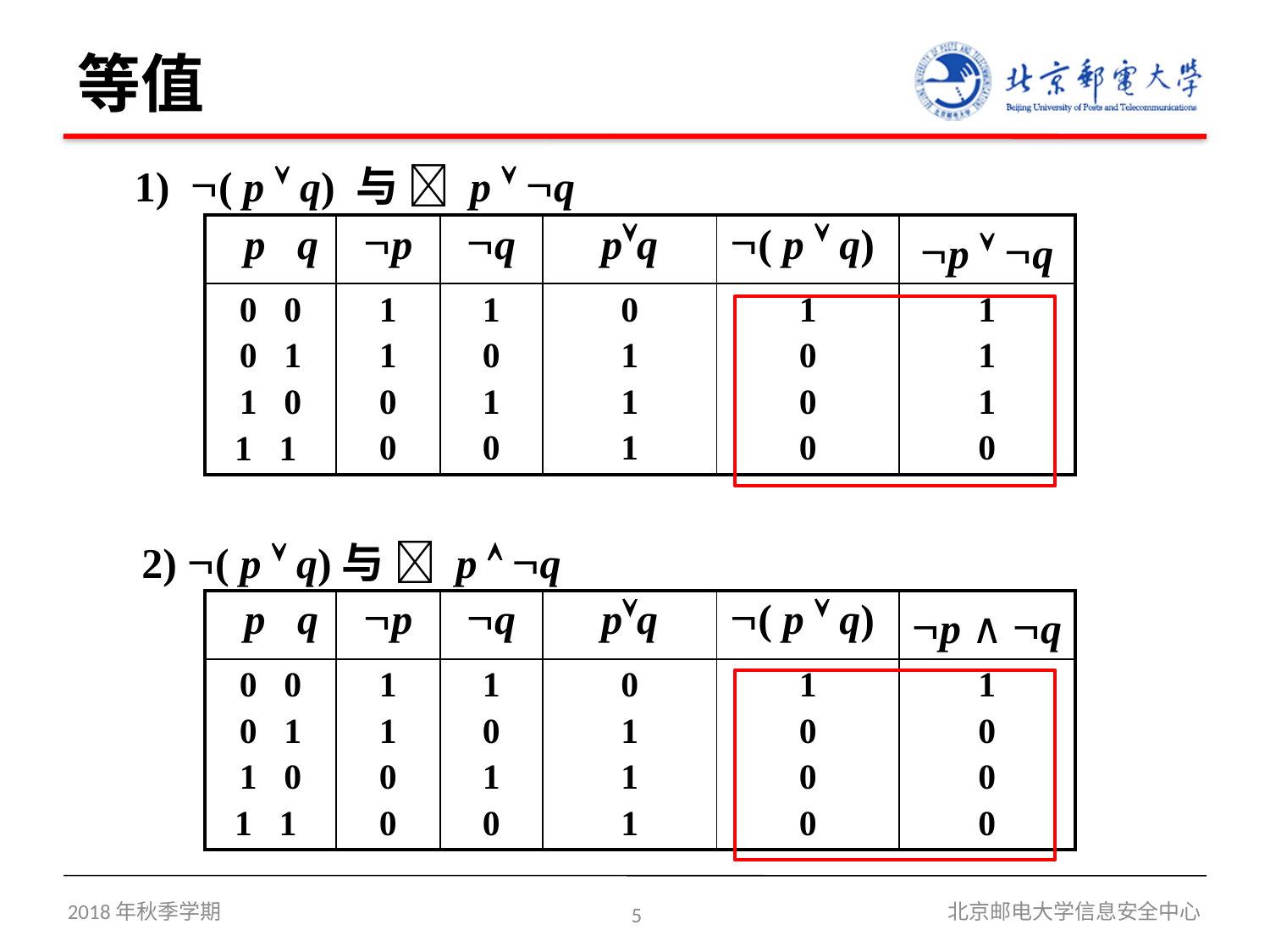

# 等值
1)  ¬( p ∨ q) 与 ¬ p ∨ ¬q
| p q | ¬p | ¬q | p∨q | ¬( p ∨ q) | ¬p ∨ ¬q |
| --- | --- | --- | --- | --- | --- |
| 0 0 0 1 1 0 1 1 | 1 1 0 0 | 1 0 1 0 | 0 1 1 1 | 1 0 0 0 | 1 1 1 0 |

2) ¬( p ∨ q)与 ¬ p ∧ ¬q
| p q | ¬p | ¬q | p∨q | ¬( p ∨ q) | ¬p ∧ ¬q |
| --- | --- | --- | --- | --- | --- |
| 0 0 0 1 1 0 1 1 | 1 1 0 0 | 1 0 1 0 | 0 1 1 1 | 1 0 0 0 | 1 0 0 0 |

2018年秋季学期
5